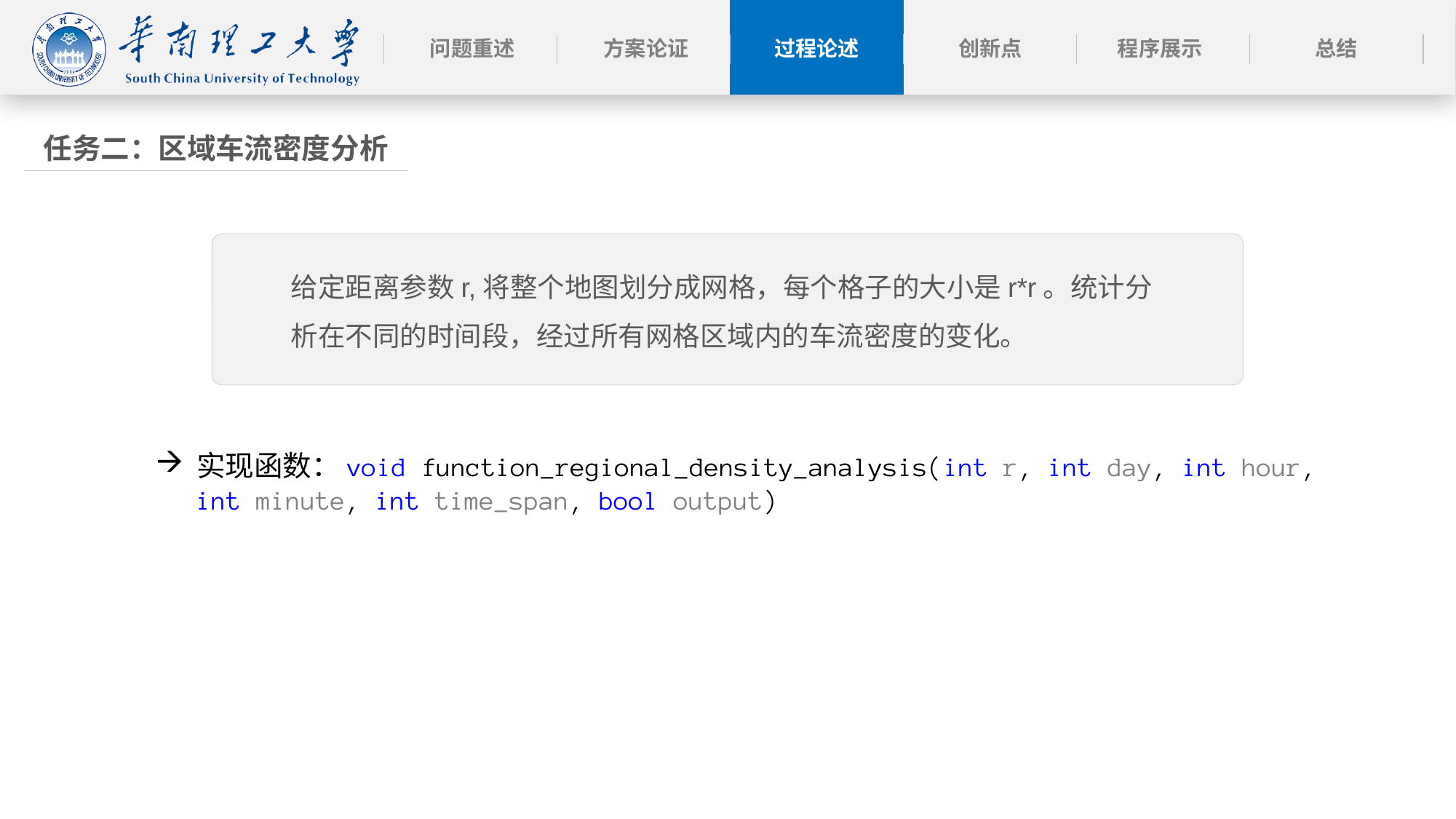

任务二：区域车流密度分析

给定距离参数r,将整个地图划分成网格，每个格子的大小是r*r。统计分析在不同的时间段，经过所有网格区域内的车流密度的变化。
实现函数：void function_regional_density_analysis(int r, int day, int hour, int minute, int time_span, bool output)